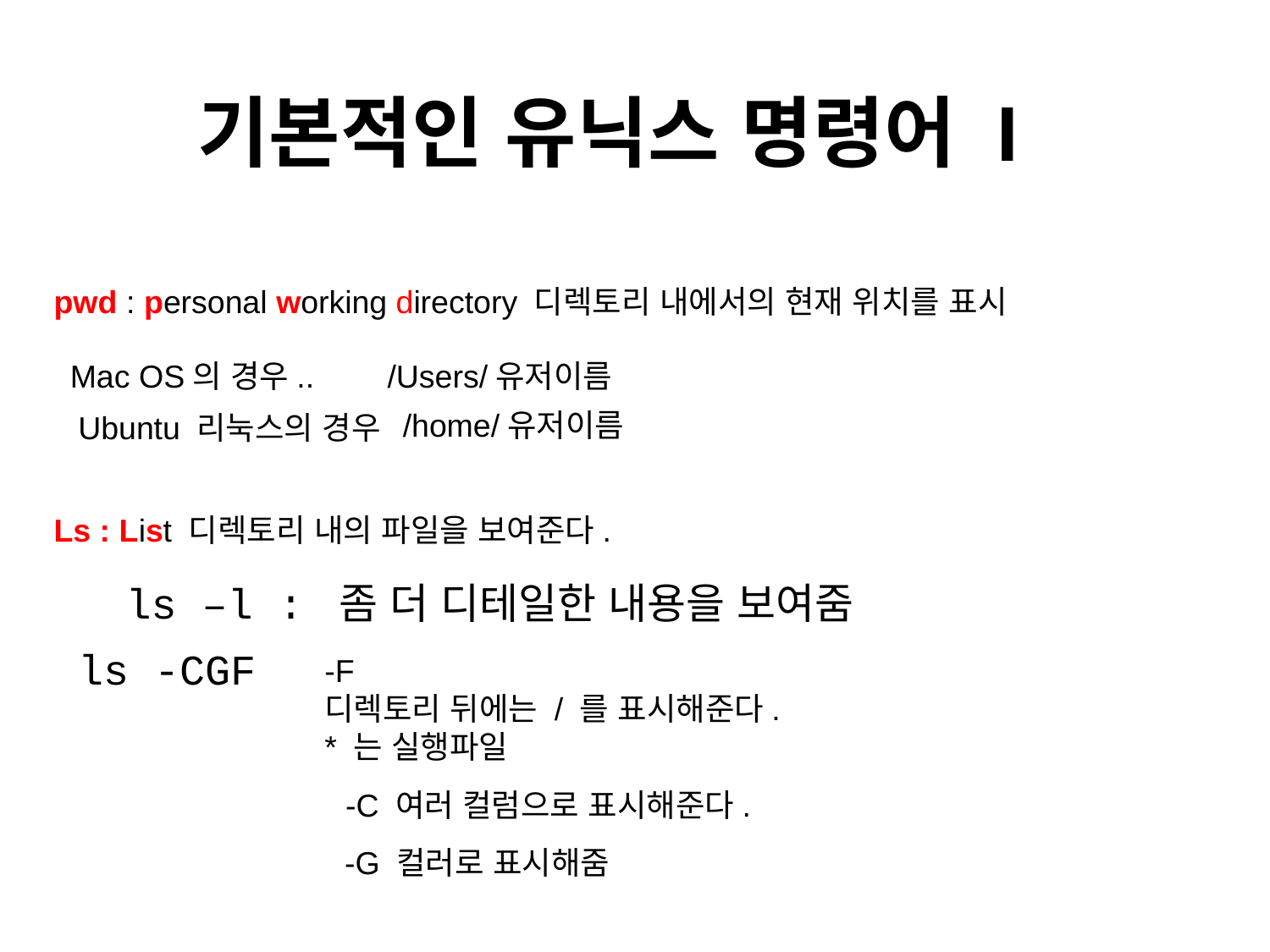

# 기본적인 유닉스 명령어 I

pwd : personal working directory 디렉토리 내에서의 현재 위치를 표시
Mac OS의 경우..
/Users/유저이름
/home/유저이름
Ubuntu 리눅스의 경우
Ls : List 디렉토리 내의 파일을 보여준다.

ls –l : 좀 더 디테일한 내용을 보여줌
ls -CGF
-F
디렉토리 뒤에는 / 를 표시해준다.
* 는 실행파일
-C 여러 컬럼으로 표시해준다.
-G 컬러로 표시해줌